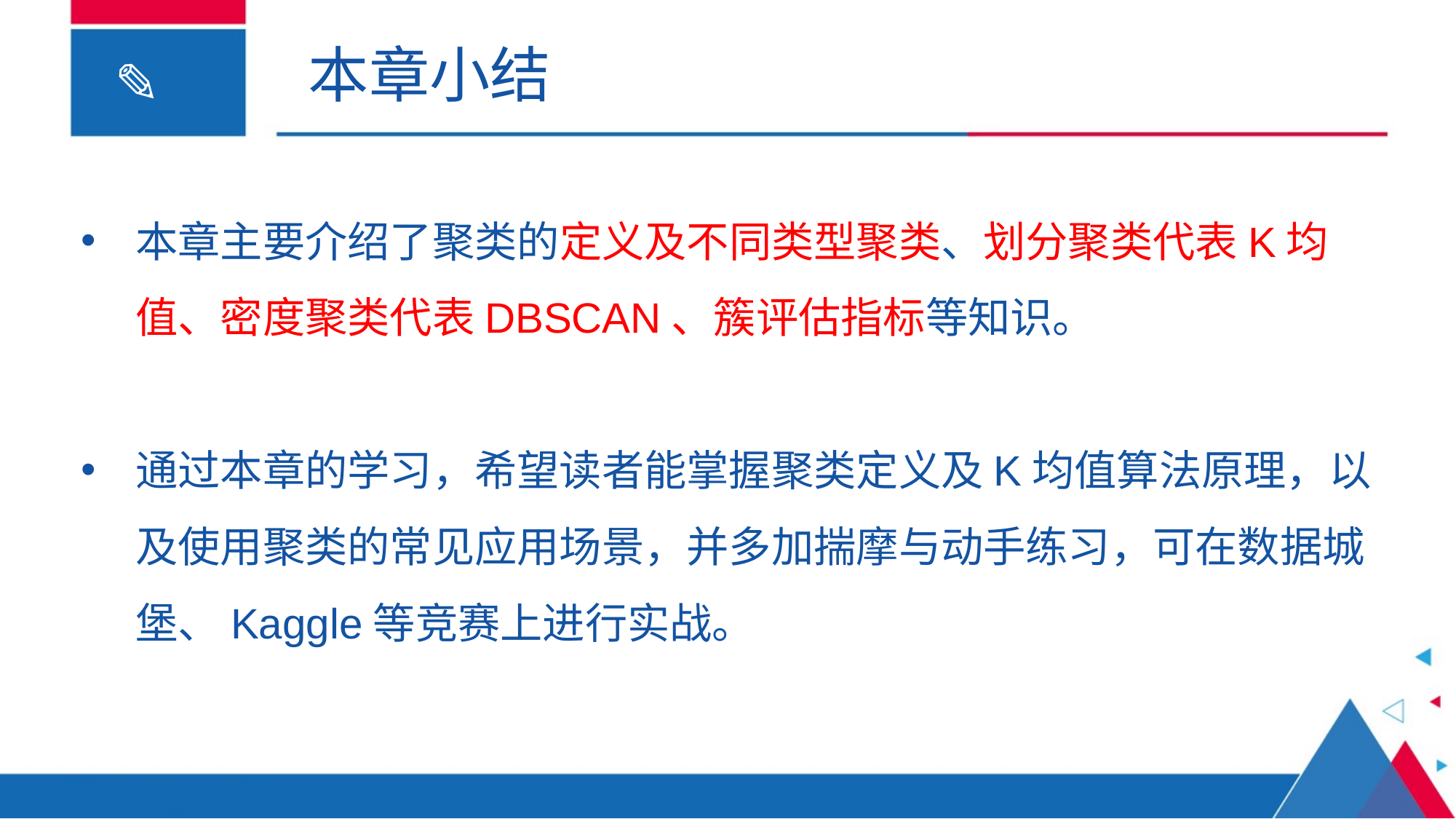

本章小结
本章主要介绍了聚类的定义及不同类型聚类、划分聚类代表K均值、密度聚类代表DBSCAN、簇评估指标等知识。

通过本章的学习，希望读者能掌握聚类定义及K均值算法原理，以及使用聚类的常见应用场景，并多加揣摩与动手练习，可在数据城堡、Kaggle等竞赛上进行实战。